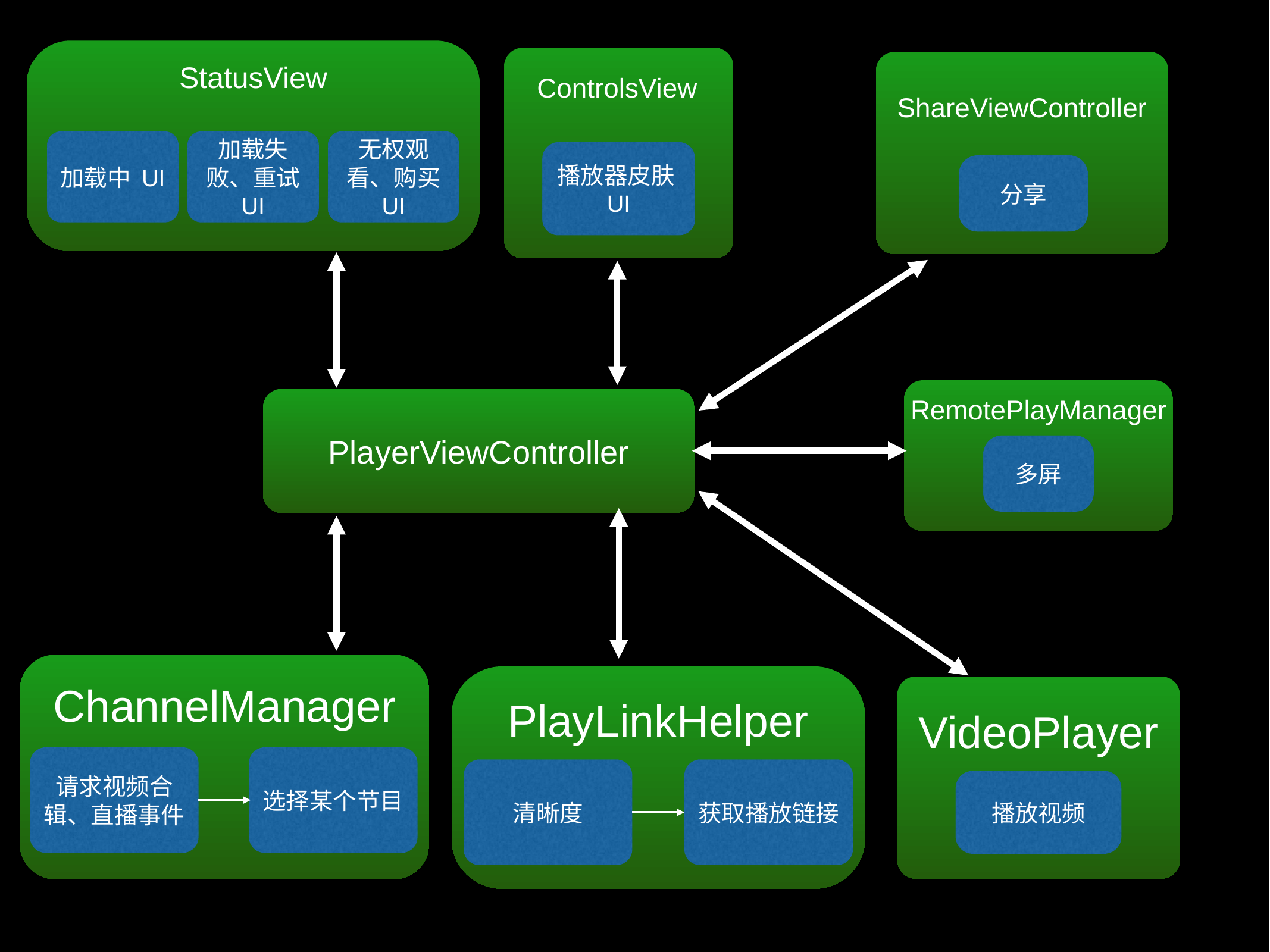

StatusView
加载中 UI
加载失败、重试 UI
无权观看、购买 UI

ControlsView
ShareViewController
播放器皮肤UI
分享

RemotePlayManager
PlayerViewController
多屏

ChannelManager

PlayLinkHelper
VideoPlayer
请求视频合辑、直播事件
选择某个节目
清晰度
获取播放链接
播放视频